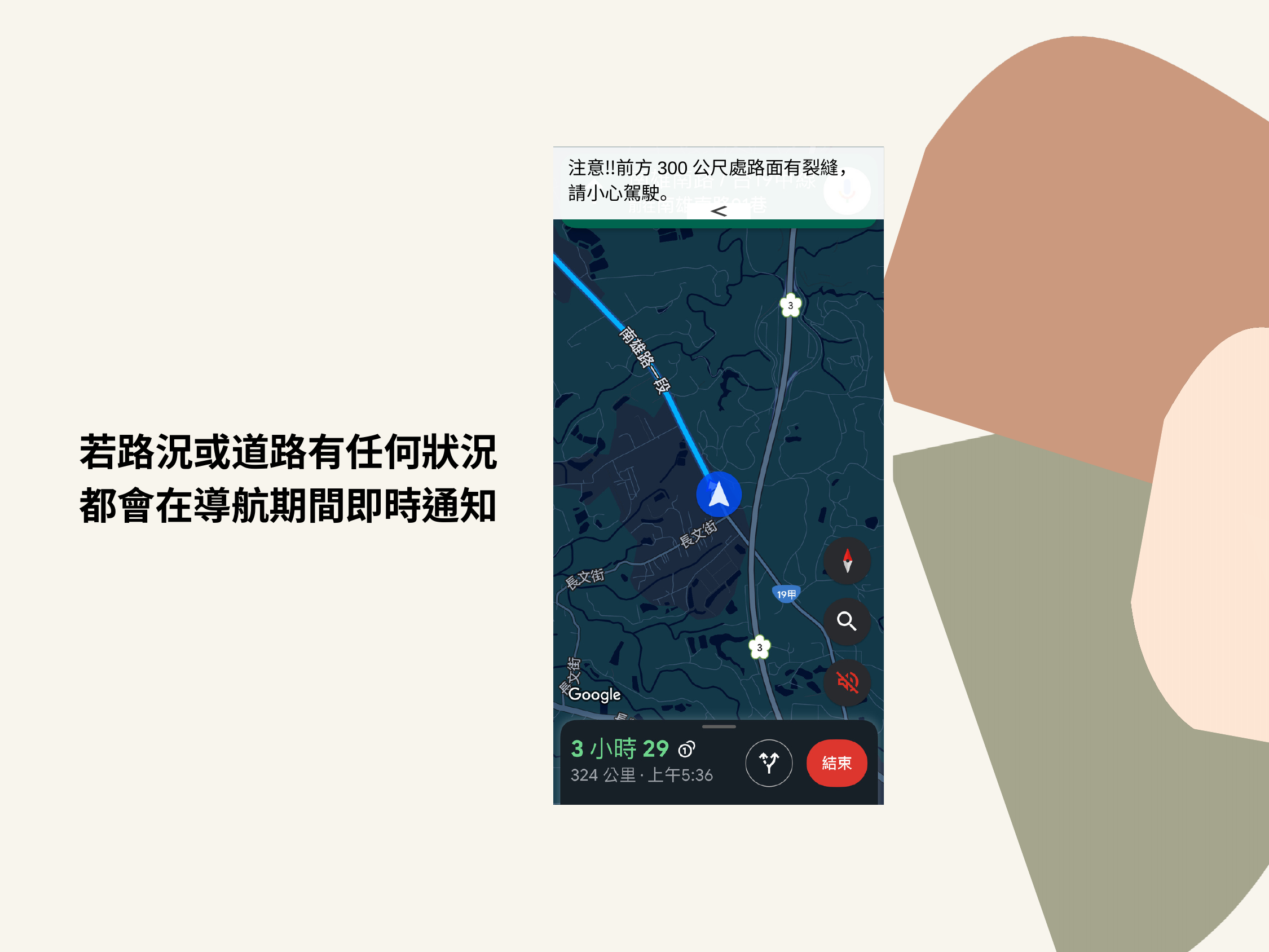

注意‼️前方300公尺處路面有裂縫，請小心駕駛。

若路況或道路有任何狀況
都會在導航期間即時通知